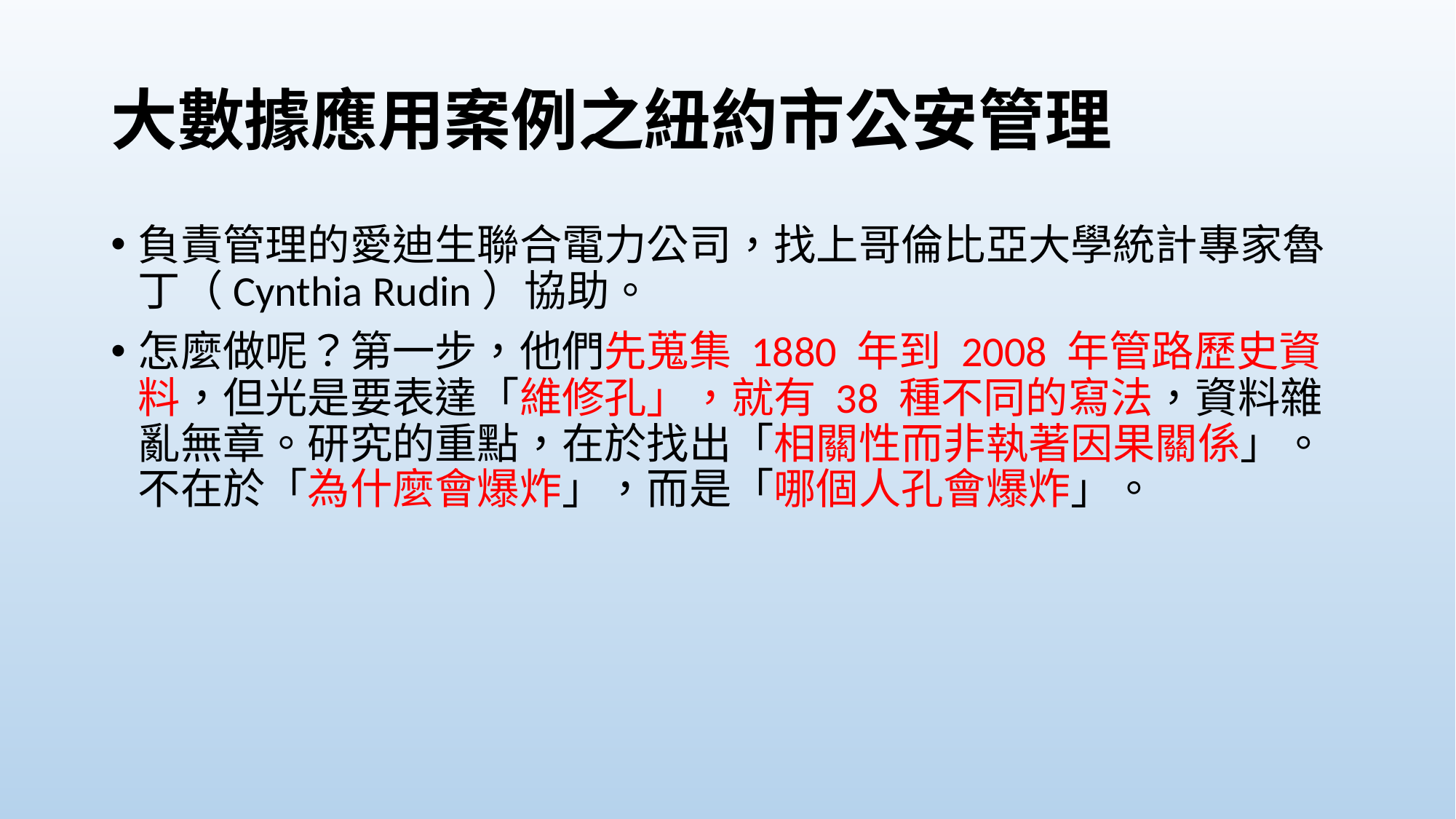

# 大數據應用案例之紐約市公安管理
負責管理的愛迪生聯合電力公司，找上哥倫比亞大學統計專家魯丁（Cynthia Rudin）協助。
怎麼做呢？第一步，他們先蒐集 1880 年到 2008 年管路歷史資料，但光是要表達「維修孔」，就有 38 種不同的寫法，資料雜亂無章。研究的重點，在於找出「相關性而非執著因果關係」。不在於「為什麼會爆炸」，而是「哪個人孔會爆炸」。